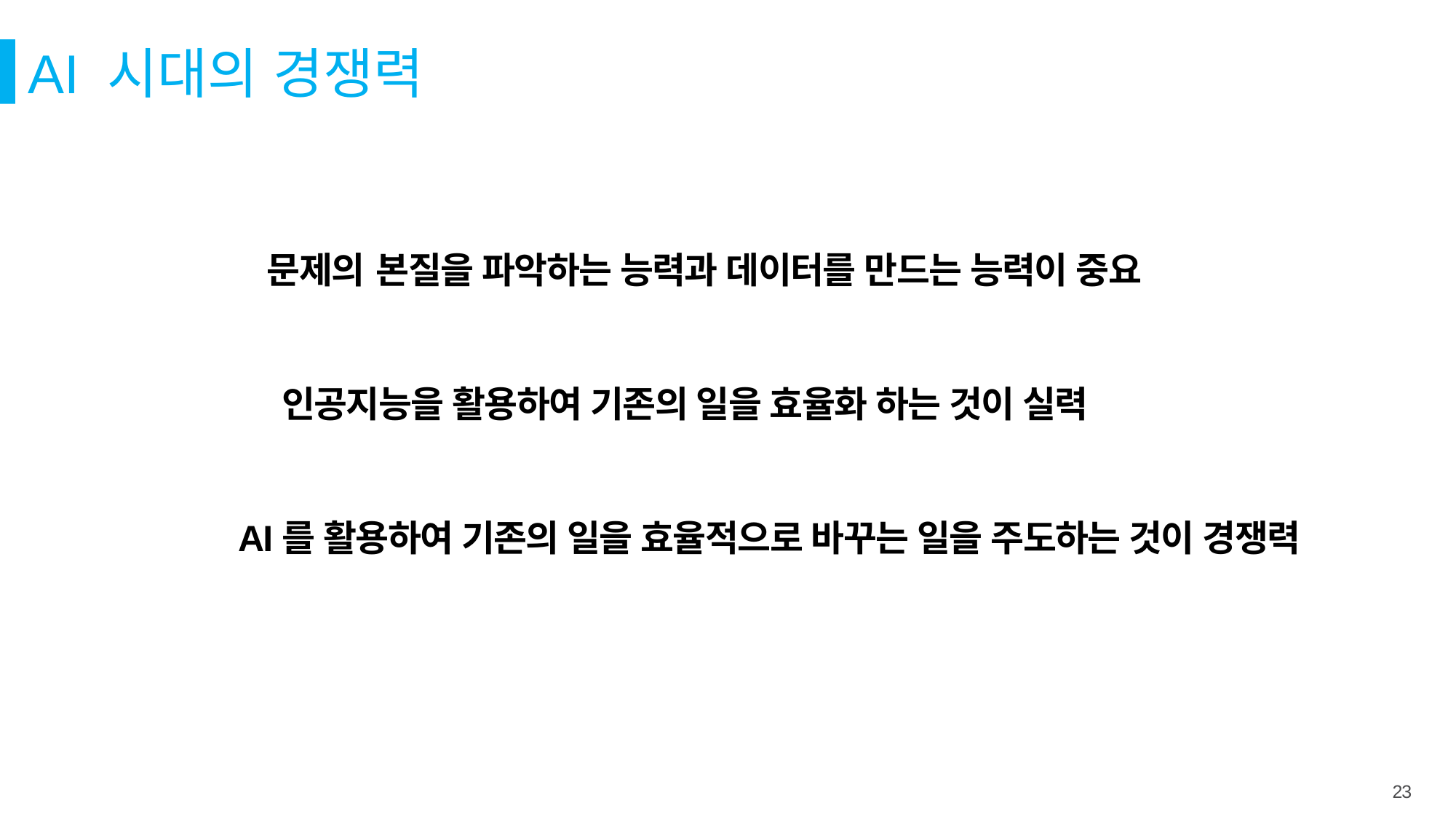

AI 시대의 경쟁력
문제의 	본질을 파악하는 능력과 데이터를 만드는 능력이 중요
인공지능을 활용하여 기존의 일을 효율화 하는 것이 실력
AI를 활용하여 기존의 일을 효율적으로 바꾸는 일을 주도하는 것이 경쟁력